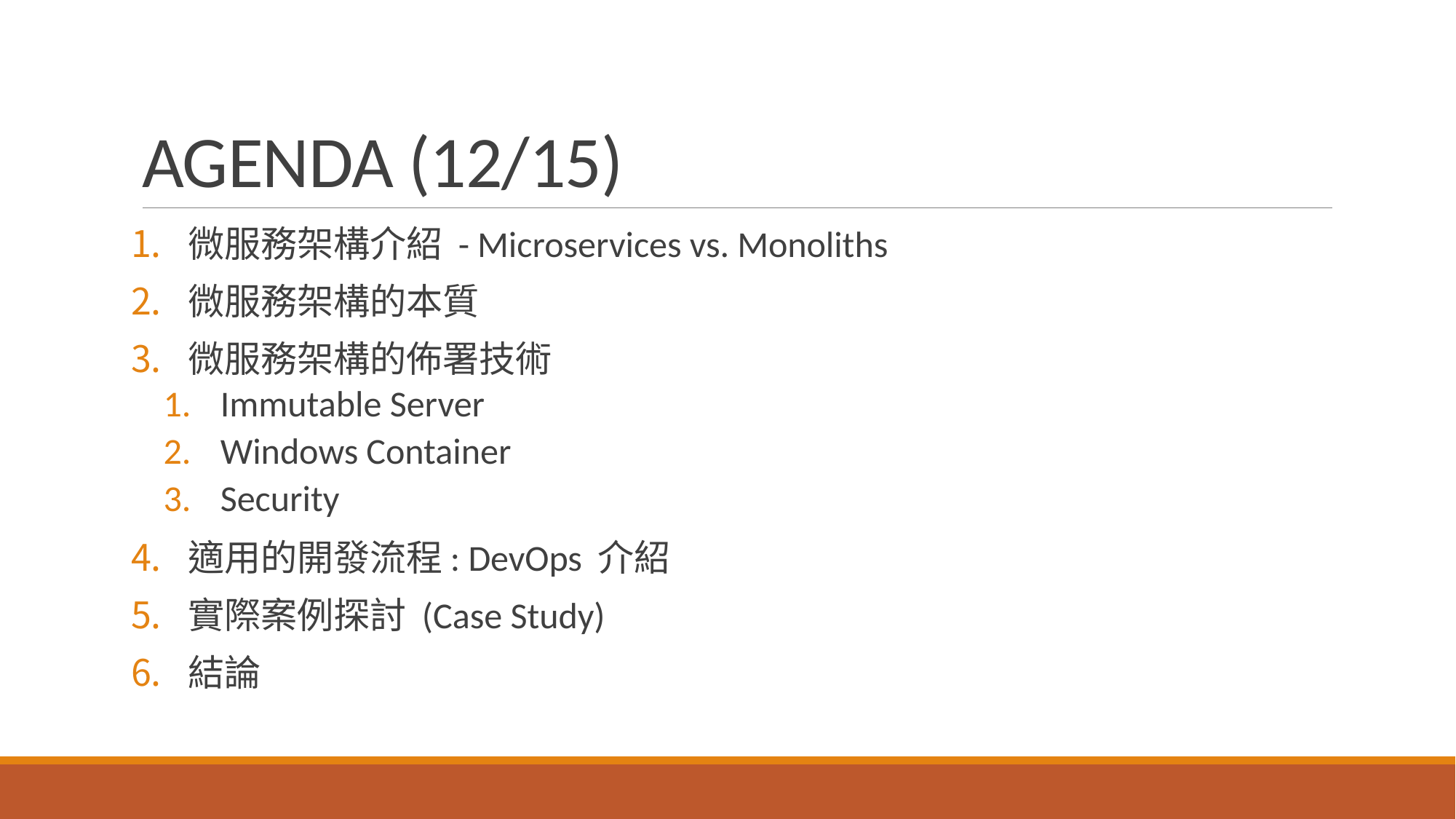

# AGENDA (12/15)
微服務架構介紹 - Microservices vs. Monoliths
微服務架構的本質
微服務架構的佈署技術
Immutable Server
Windows Container
Security
適用的開發流程: DevOps 介紹
實際案例探討 (Case Study)
結論